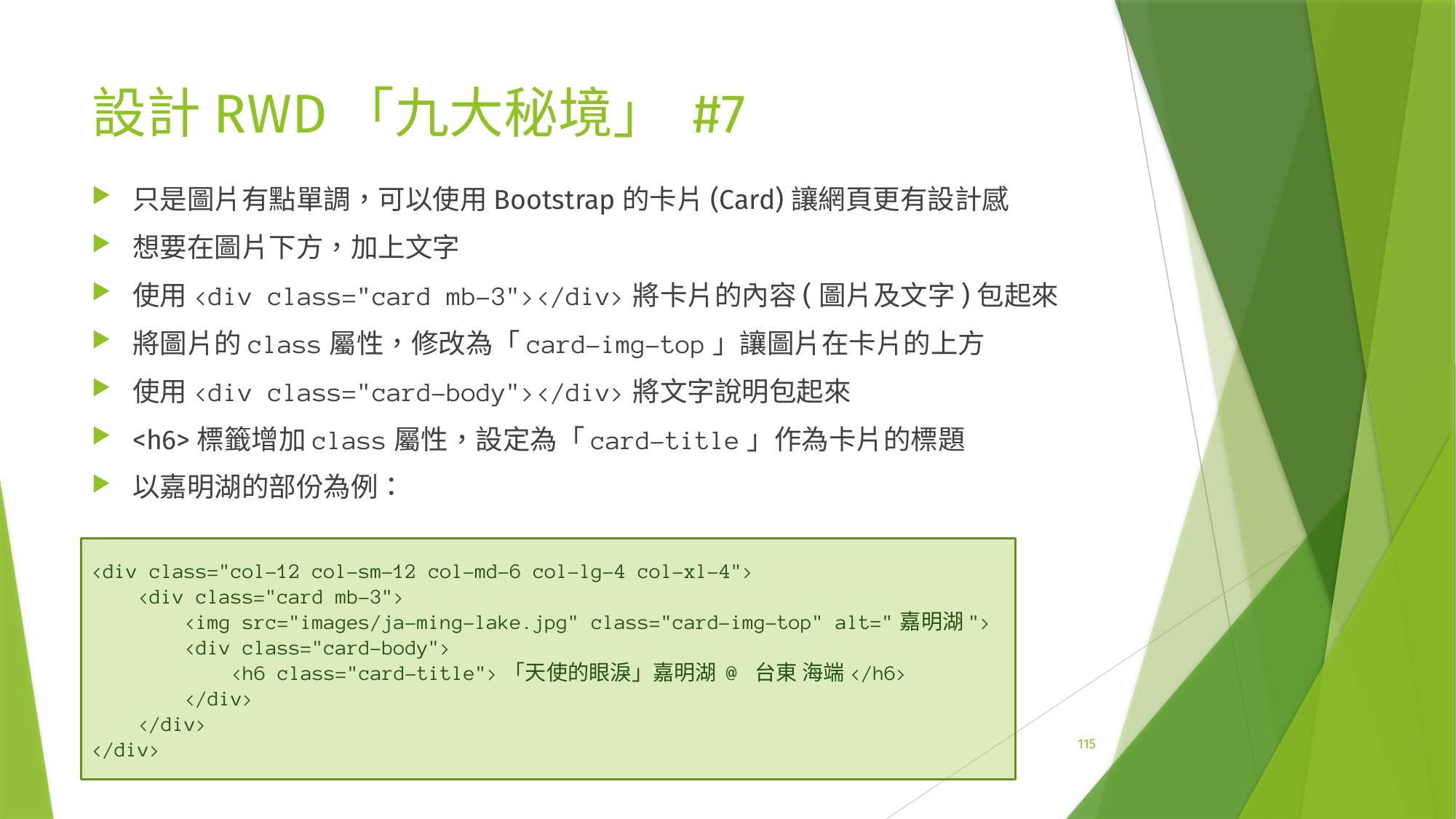

# 設計RWD「九大秘境」 #7
只是圖片有點單調，可以使用Bootstrap的卡片(Card)讓網頁更有設計感
想要在圖片下方，加上文字
使用<div class="card mb-3"></div>將卡片的內容(圖片及文字)包起來
將圖片的class屬性，修改為「card-img-top」讓圖片在卡片的上方
使用<div class="card-body"></div>將文字說明包起來
<h6>標籤增加class屬性，設定為「card-title」作為卡片的標題
以嘉明湖的部份為例：
<div class="col-12 col-sm-12 col-md-6 col-lg-4 col-xl-4">
    <div class="card mb-3">
        <img src="images/ja-ming-lake.jpg" class="card-img-top" alt="嘉明湖">
        <div class="card-body">
            <h6 class="card-title">「天使的眼淚」嘉明湖 @ 台東 海端</h6>
        </div>
    </div>
</div>
115